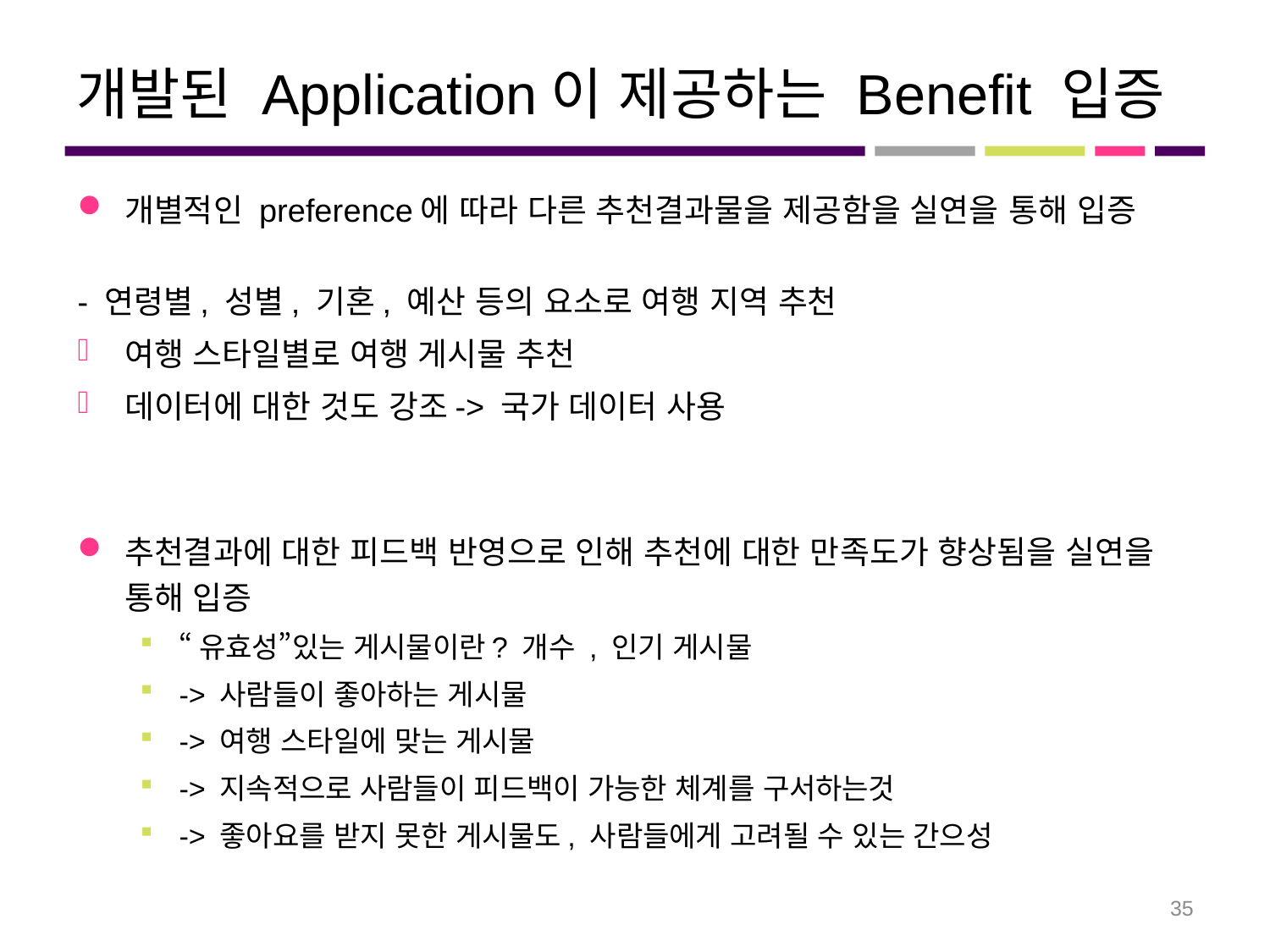

# 개발된 Application이 제공하는 Benefit 입증
개별적인 preference에 따라 다른 추천결과물을 제공함을 실연을 통해 입증
- 연령별, 성별, 기혼, 예산 등의 요소로 여행 지역 추천
여행 스타일별로 여행 게시물 추천
데이터에 대한 것도 강조-> 국가 데이터 사용
추천결과에 대한 피드백 반영으로 인해 추천에 대한 만족도가 향상됨을 실연을 통해 입증
“유효성”있는 게시물이란? 개수 , 인기 게시물
-> 사람들이 좋아하는 게시물
-> 여행 스타일에 맞는 게시물
-> 지속적으로 사람들이 피드백이 가능한 체계를 구서하는것
-> 좋아요를 받지 못한 게시물도, 사람들에게 고려될 수 있는 간으성
35